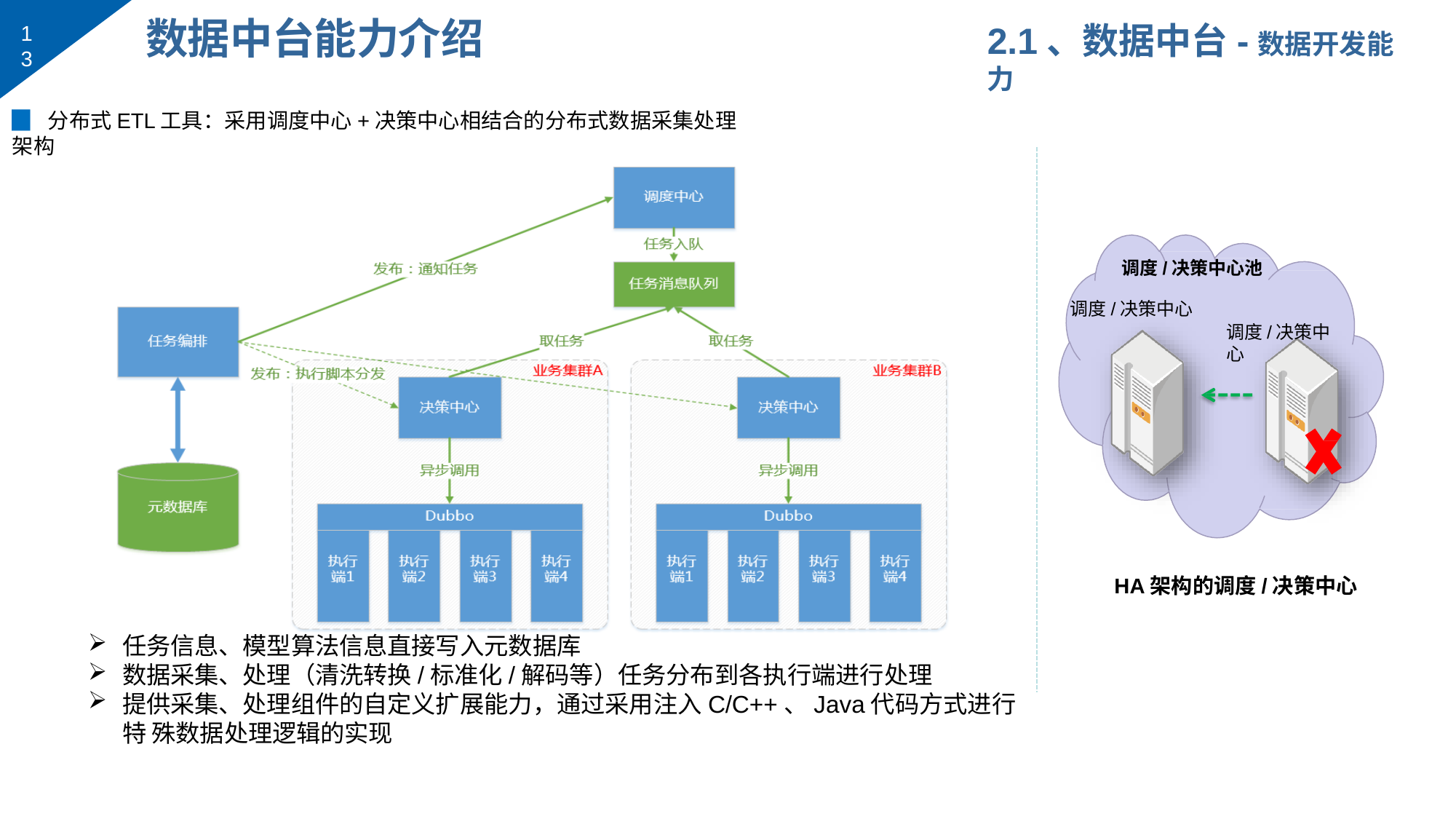

# 数据中台能力介绍
2.1、数据中台-数据开发能力
13
▉	分布式ETL工具：采用调度中心+决策中心相结合的分布式数据采集处理架构

调度/决策中心池

调度/决策中心
调度/决策中心

HA架构的调度/决策中心

任务信息、模型算法信息直接写入元数据库
数据采集、处理（清洗转换/标准化/解码等）任务分布到各执行端进行处理
提供采集、处理组件的自定义扩展能力，通过采用注入C/C++、Java代码方式进行特 殊数据处理逻辑的实现